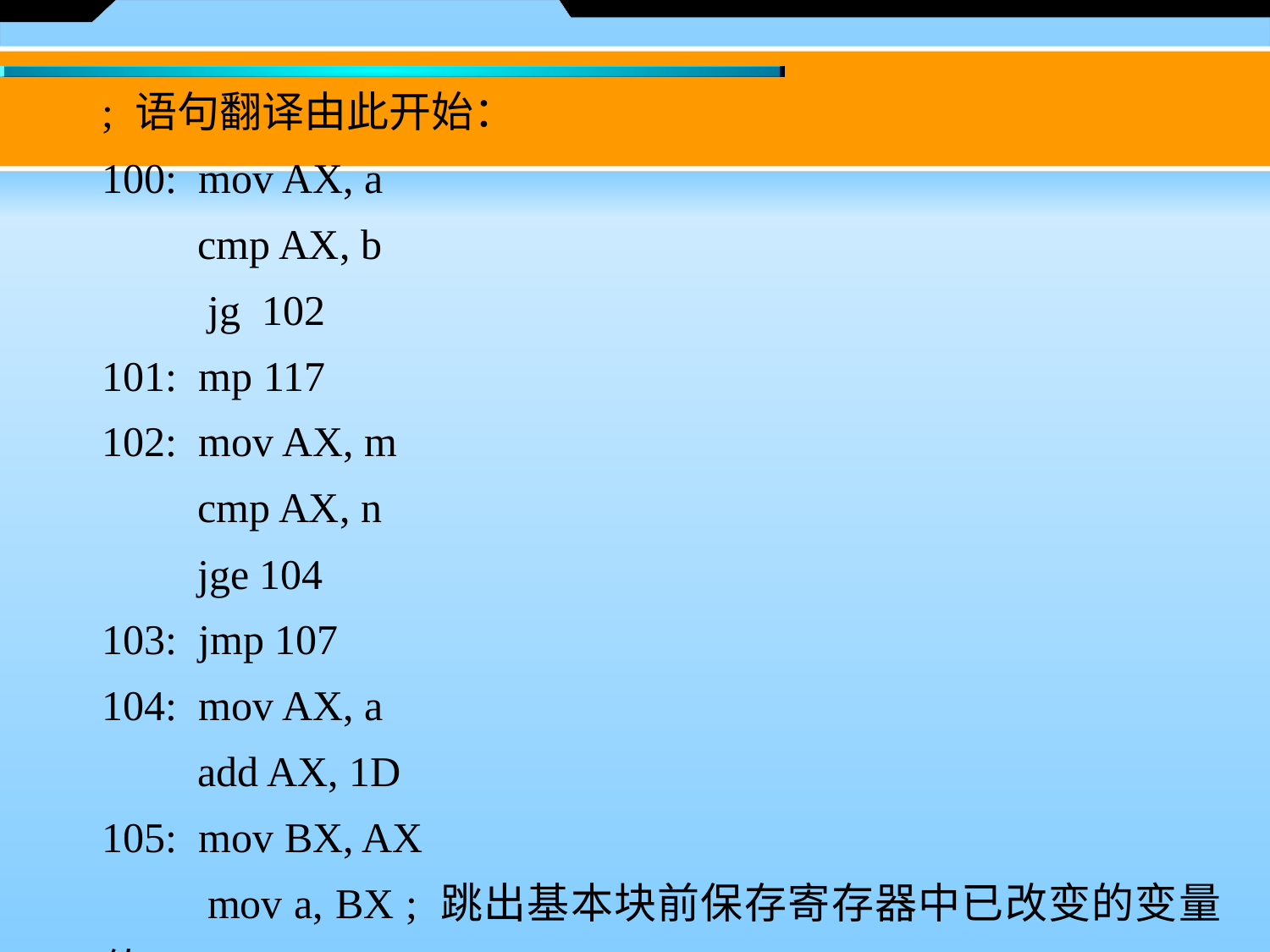

; 语句翻译由此开始：
100:  mov AX, a
         cmp AX, b
          jg  102
101:  mp 117
102:  mov AX, m
         cmp AX, n
         jge 104
103:  jmp 107
104:  mov AX, a
         add AX, 1D
105:  mov BX, AX
         mov a, BX ; 跳出基本块前保存寄存器中已改变的变量值